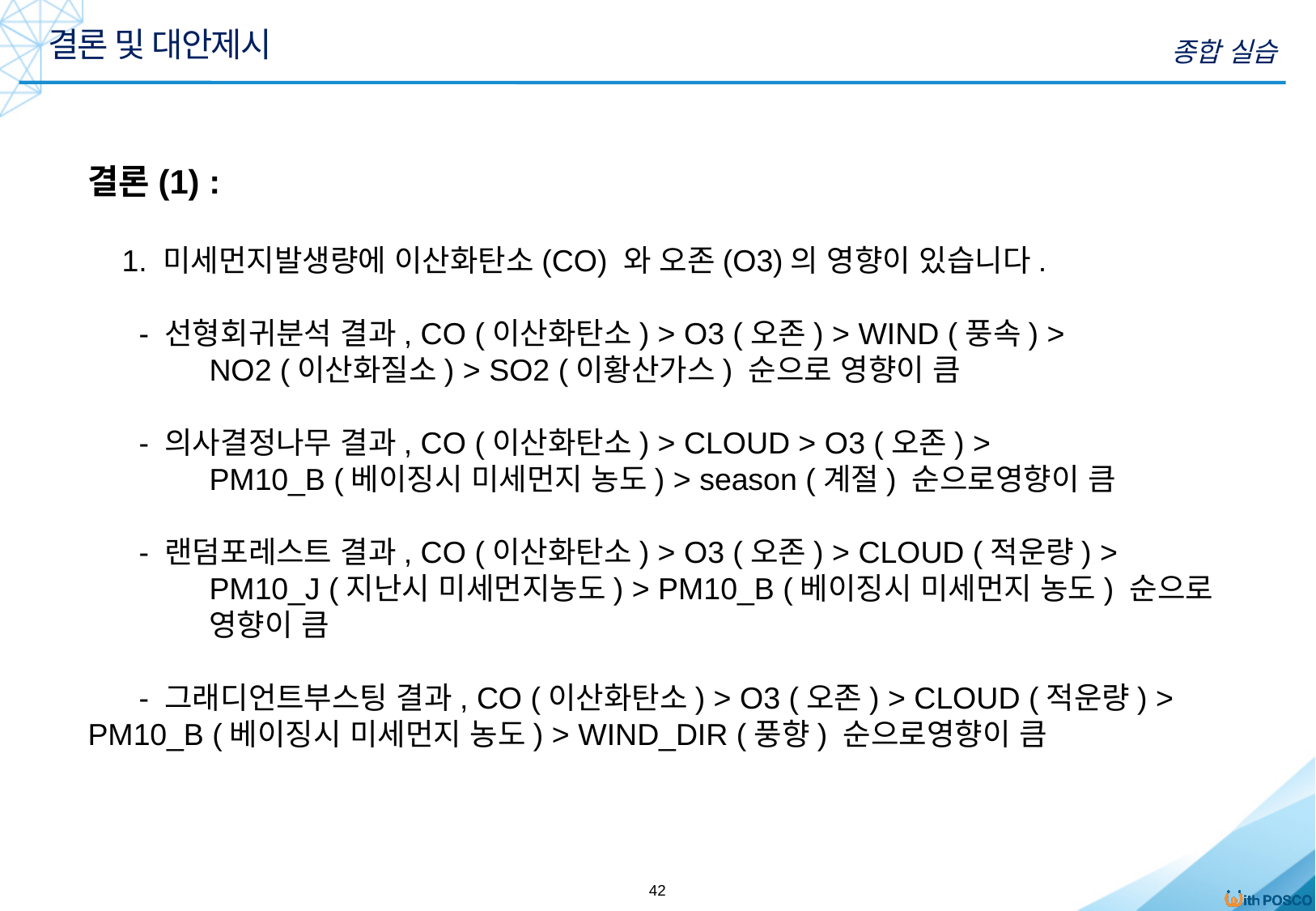

결론 및 대안제시
종합 실습
결론(1) :

    1. 미세먼지발생량에 이산화탄소(CO) 와 오존(O3)의 영향이 있습니다.

      - 선형회귀분석 결과, CO (이산화탄소) > O3 (오존) > WIND (풍속) >
	NO2 (이산화질소) > SO2 (이황산가스) 순으로 영향이 큼

      - 의사결정나무 결과, CO (이산화탄소) > CLOUD > O3 (오존) >
	PM10_B (베이징시 미세먼지 농도) > season (계절) 순으로영향이 큼

      - 랜덤포레스트 결과, CO (이산화탄소) > O3 (오존) > CLOUD (적운량) >
	PM10_J (지난시 미세먼지농도) > PM10_B (베이징시 미세먼지 농도) 순으로
	영향이 큼

      - 그래디언트부스팅 결과, CO (이산화탄소) > O3 (오존) > CLOUD (적운량) > 	PM10_B (베이징시 미세먼지 농도) > WIND_DIR (풍향) 순으로영향이 큼